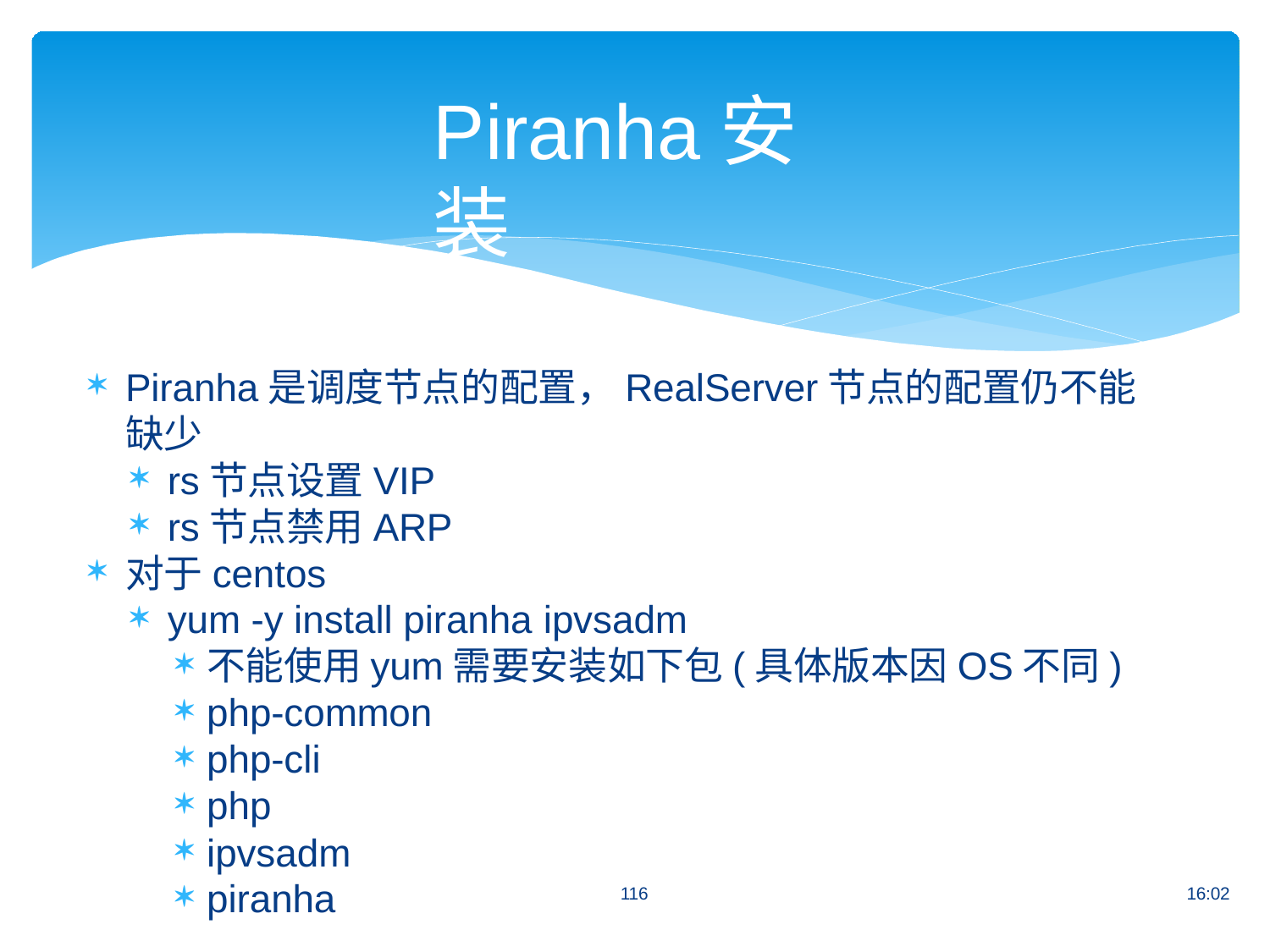

# Piranha安装

Piranha是调度节点的配置，RealServer节点的配置仍不能缺少
rs节点设置VIP
rs节点禁用ARP
对于centos
yum -y install piranha ipvsadm
不能使用yum需要安装如下包(具体版本因OS不同)
php-common
php-cli
php
ipvsadm
piranha
116
16:02